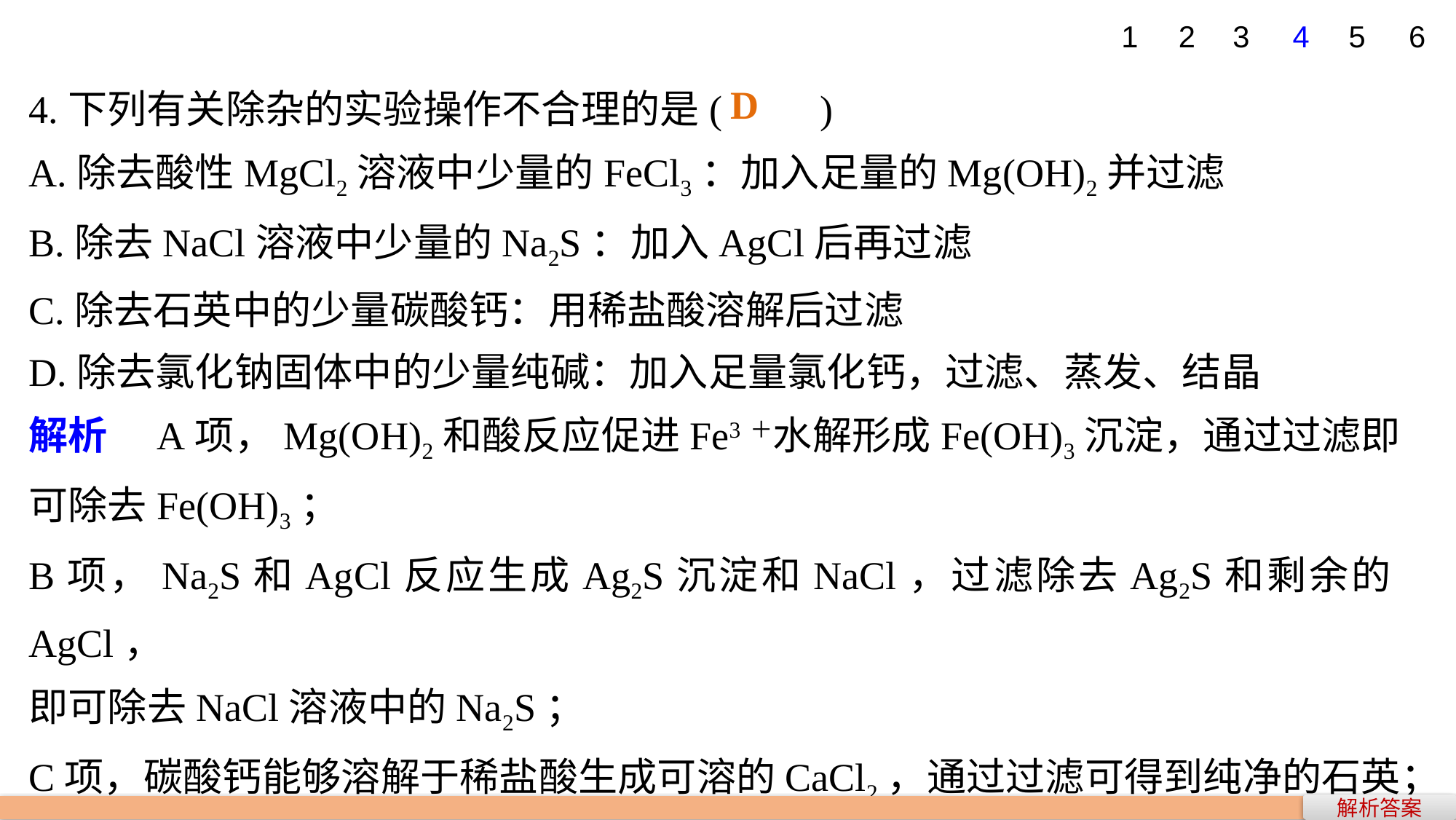

5
6
1
2
3
4
4.下列有关除杂的实验操作不合理的是(　　)
A.除去酸性MgCl2溶液中少量的FeCl3：加入足量的Mg(OH)2并过滤
B.除去NaCl溶液中少量的Na2S：加入AgCl后再过滤
C.除去石英中的少量碳酸钙：用稀盐酸溶解后过滤
D.除去氯化钠固体中的少量纯碱：加入足量氯化钙，过滤、蒸发、结晶
解析　A项，Mg(OH)2和酸反应促进Fe3＋水解形成Fe(OH)3沉淀，通过过滤即可除去Fe(OH)3；
B项，Na2S和AgCl反应生成Ag2S沉淀和NaCl，过滤除去Ag2S和剩余的AgCl，
即可除去NaCl溶液中的Na2S；
C项，碳酸钙能够溶解于稀盐酸生成可溶的CaCl2，通过过滤可得到纯净的石英；
D项，能除去杂质纯碱，但又引入了新的杂质CaCl2。
D
解析答案